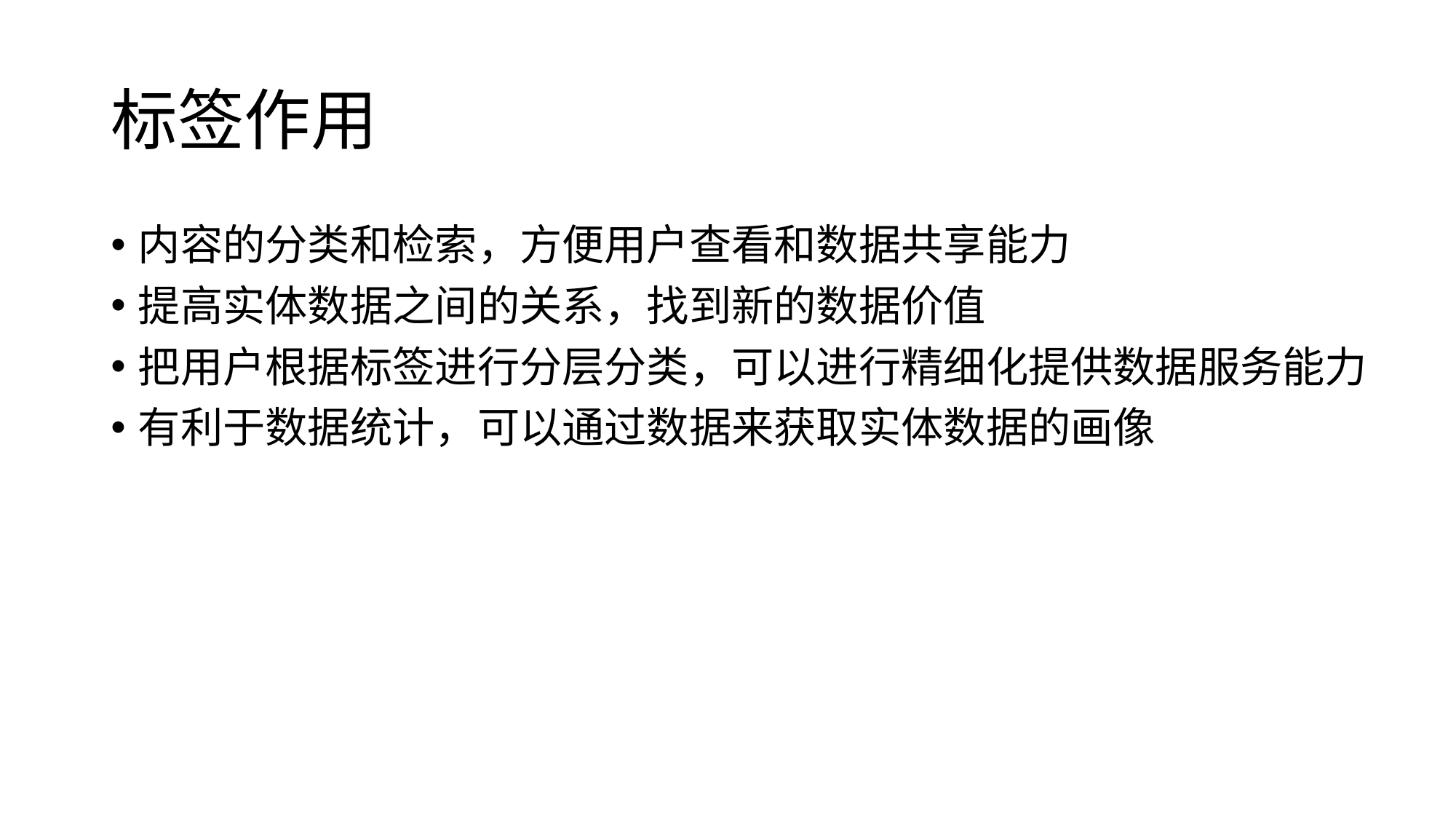

# 标签作用
内容的分类和检索，方便用户查看和数据共享能力
提高实体数据之间的关系，找到新的数据价值
把用户根据标签进行分层分类，可以进行精细化提供数据服务能力
有利于数据统计，可以通过数据来获取实体数据的画像